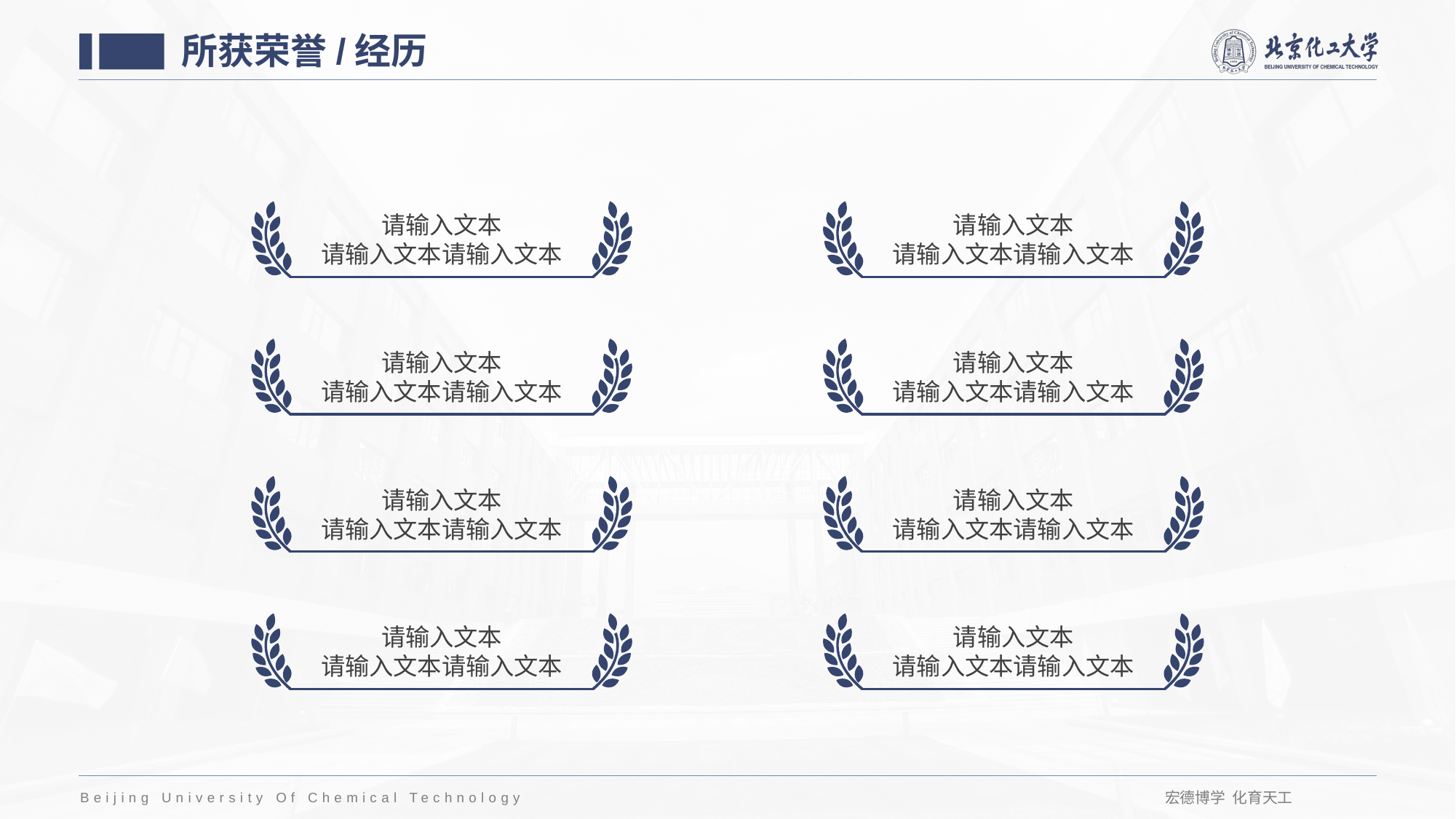

所获荣誉/经历

请输入文本
请输入文本请输入文本
请输入文本
请输入文本请输入文本

请输入文本
请输入文本请输入文本
请输入文本
请输入文本请输入文本

请输入文本
请输入文本请输入文本
请输入文本
请输入文本请输入文本

请输入文本
请输入文本请输入文本
请输入文本
请输入文本请输入文本